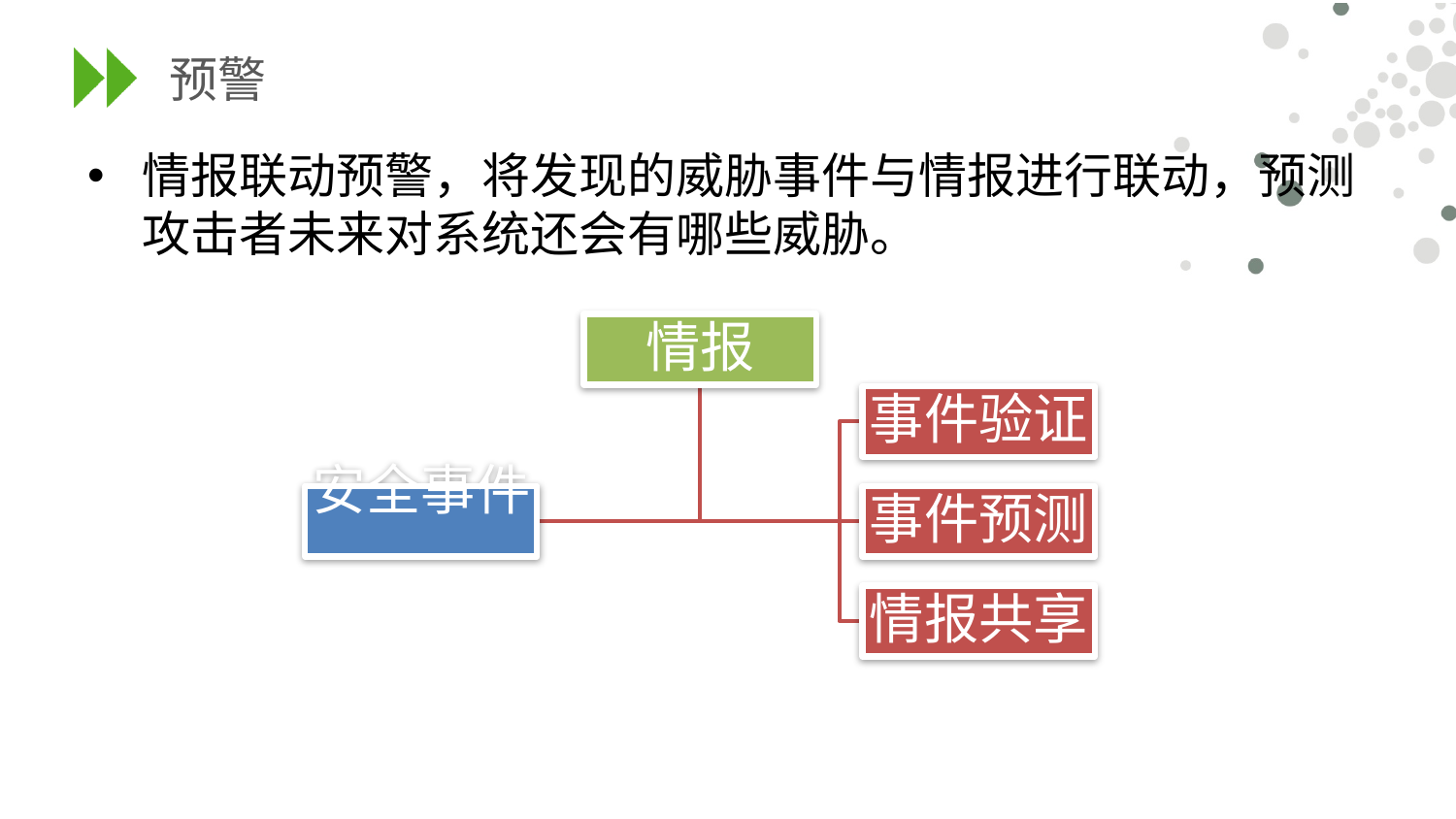

# 预警
情报联动预警，将发现的威胁事件与情报进行联动，预测攻击者未来对系统还会有哪些威胁。

安全事件
事件验证
事件预测
情报共享
情报